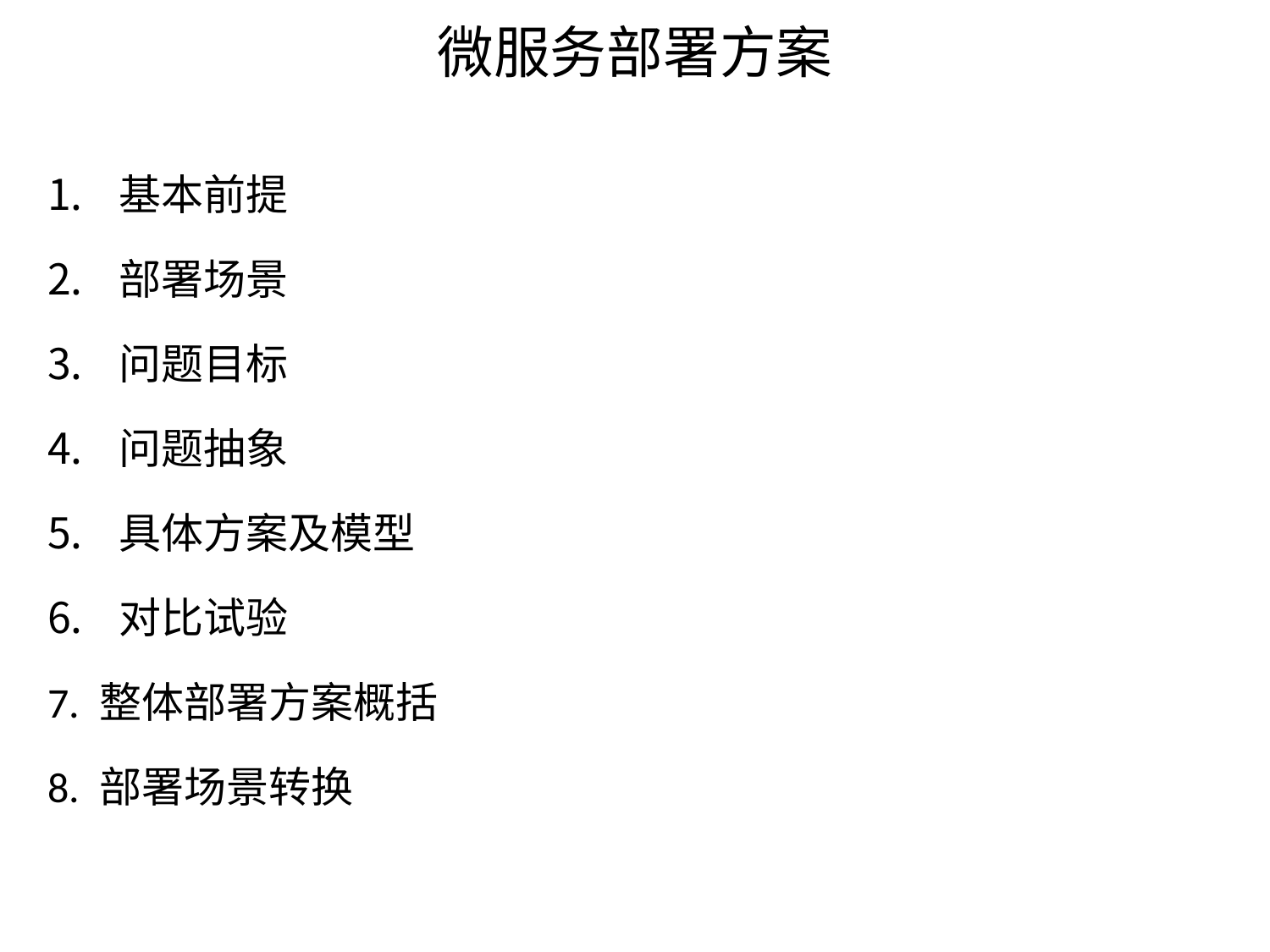

# 微服务部署方案
基本前提
部署场景
问题目标
问题抽象
具体方案及模型
对比试验
7. 整体部署方案概括
8. 部署场景转换